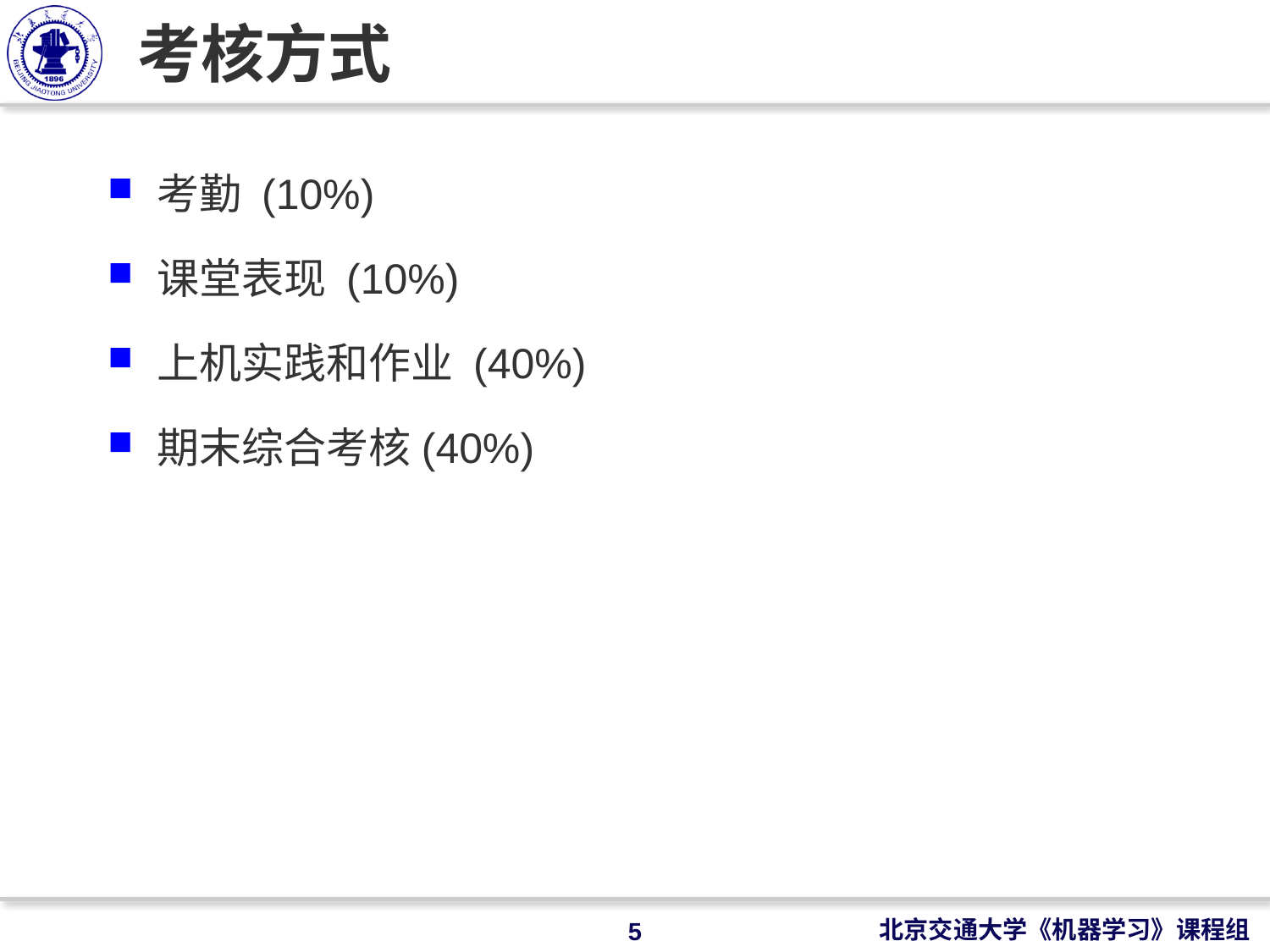

# 考核方式
 考勤 (10%)
 课堂表现 (10%)
 上机实践和作业 (40%)
 期末综合考核(40%)